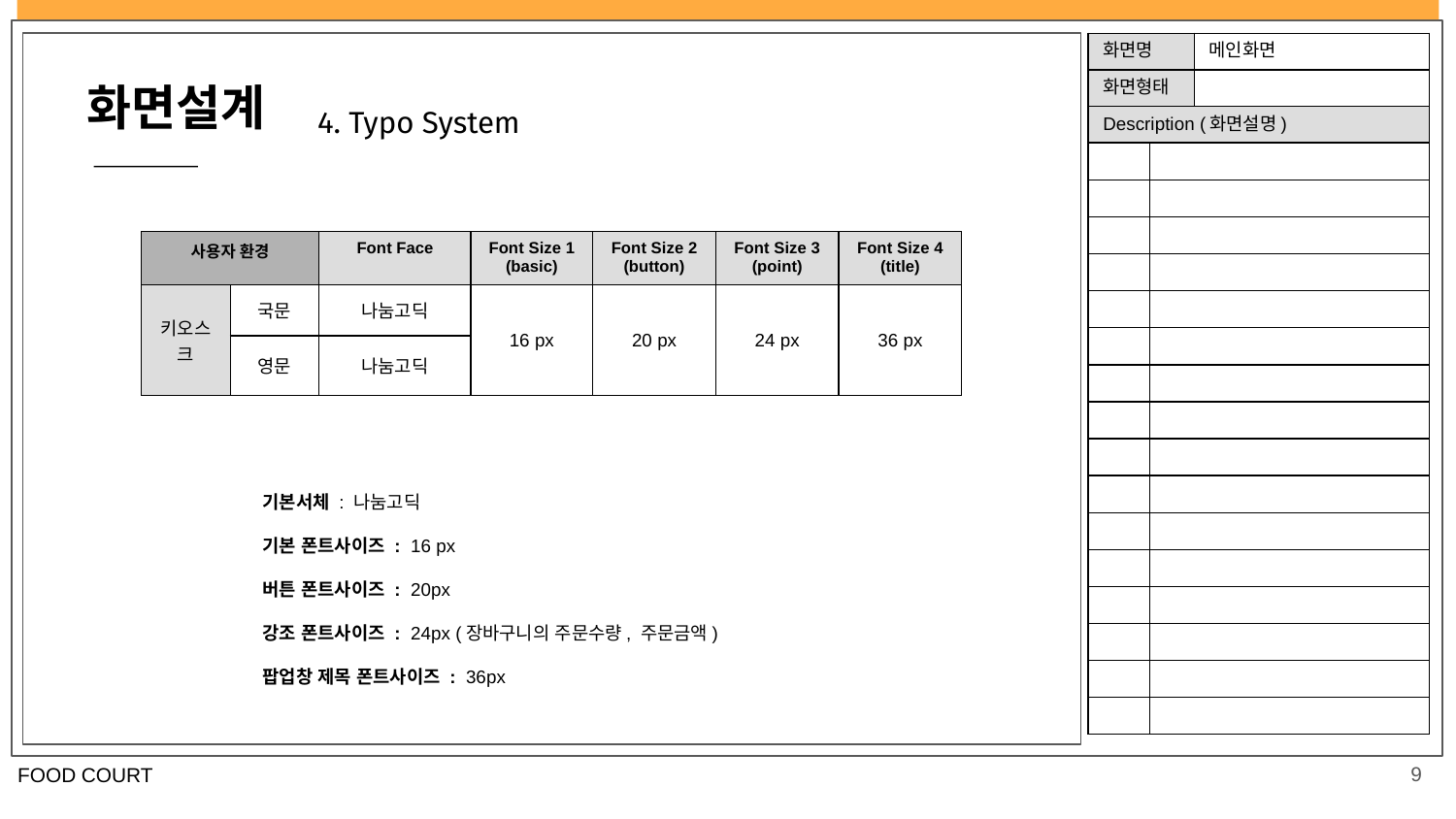

| 화면명 |  | 메인화면 |
| --- | --- | --- |
| 화면형태 |  |  |
| Description (화면설명) |  |  |
|  |  |  |
|  |  |  |
|  |  |  |
|  |  |  |
|  |  |  |
|  |  |  |
|  |  |  |
|  |  |  |
|  |  |  |
|  |  |  |
|  |  |  |
|  |  |  |
|  |  |  |
|  |  |  |
|  |  |  |
|  |  |  |
화면설계
4. Typo System

| 사용자 환경 |  | Font Face | Font Size 1 (basic) | Font Size 2 (button) | Font Size 3 (point) | Font Size 4 (title) |
| --- | --- | --- | --- | --- | --- | --- |
| 키오스크 | 국문 | 나눔고딕 | 16 px | 20 px | 24 px | 36 px |
|  | 영문 | 나눔고딕 |  |  |  |  |
기본서체 : 나눔고딕
기본 폰트사이즈 :  16 px
버튼 폰트사이즈 :  20px
강조 폰트사이즈 :  24px (장바구니의 주문수량, 주문금액)
팝업창 제목 폰트사이즈 :  36px

9
FOOD COURT